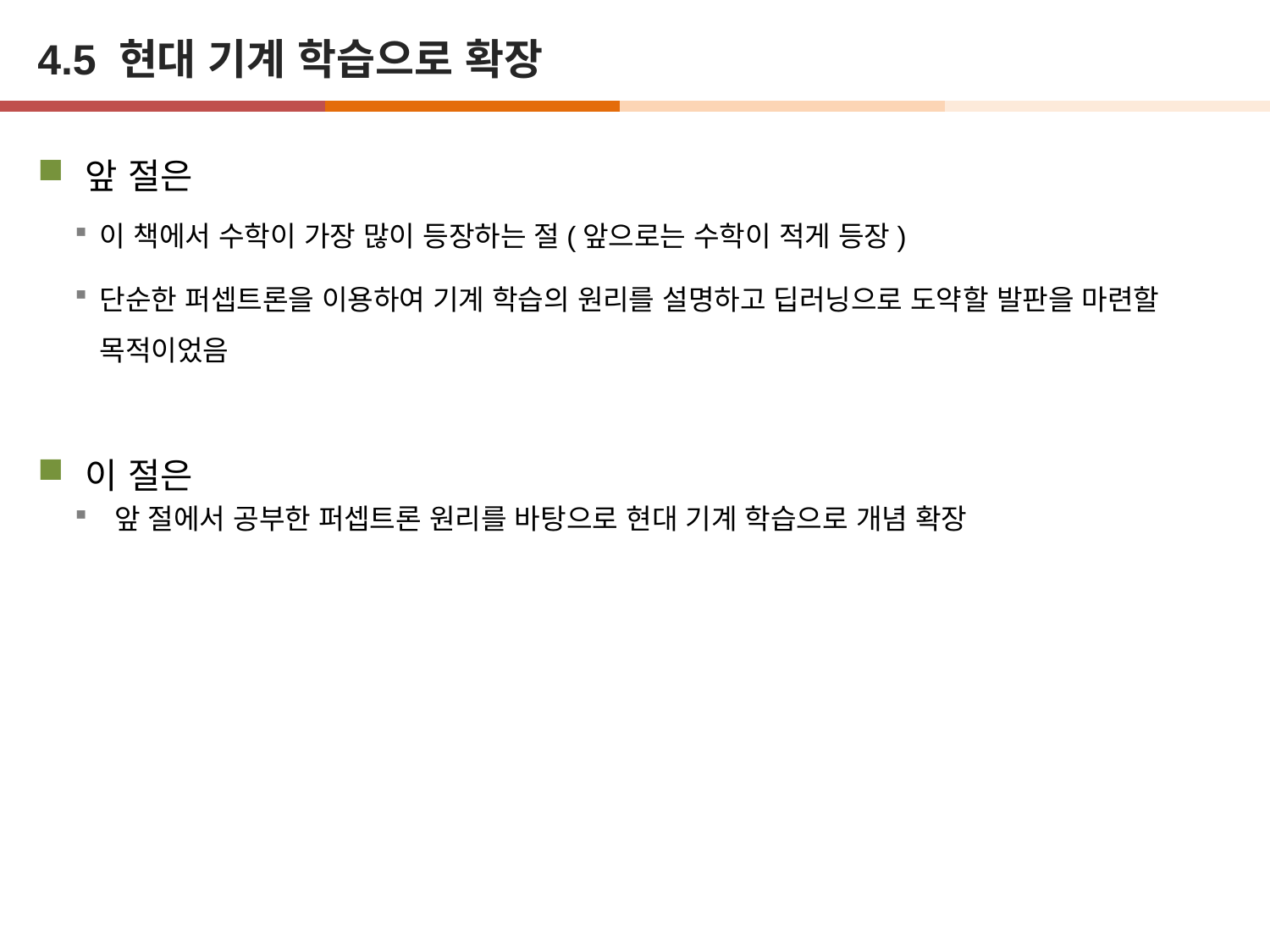

# 4.5 현대 기계 학습으로 확장
앞 절은
이 책에서 수학이 가장 많이 등장하는 절(앞으로는 수학이 적게 등장)
단순한 퍼셉트론을 이용하여 기계 학습의 원리를 설명하고 딥러닝으로 도약할 발판을 마련할 목적이었음

이 절은
 앞 절에서 공부한 퍼셉트론 원리를 바탕으로 현대 기계 학습으로 개념 확장